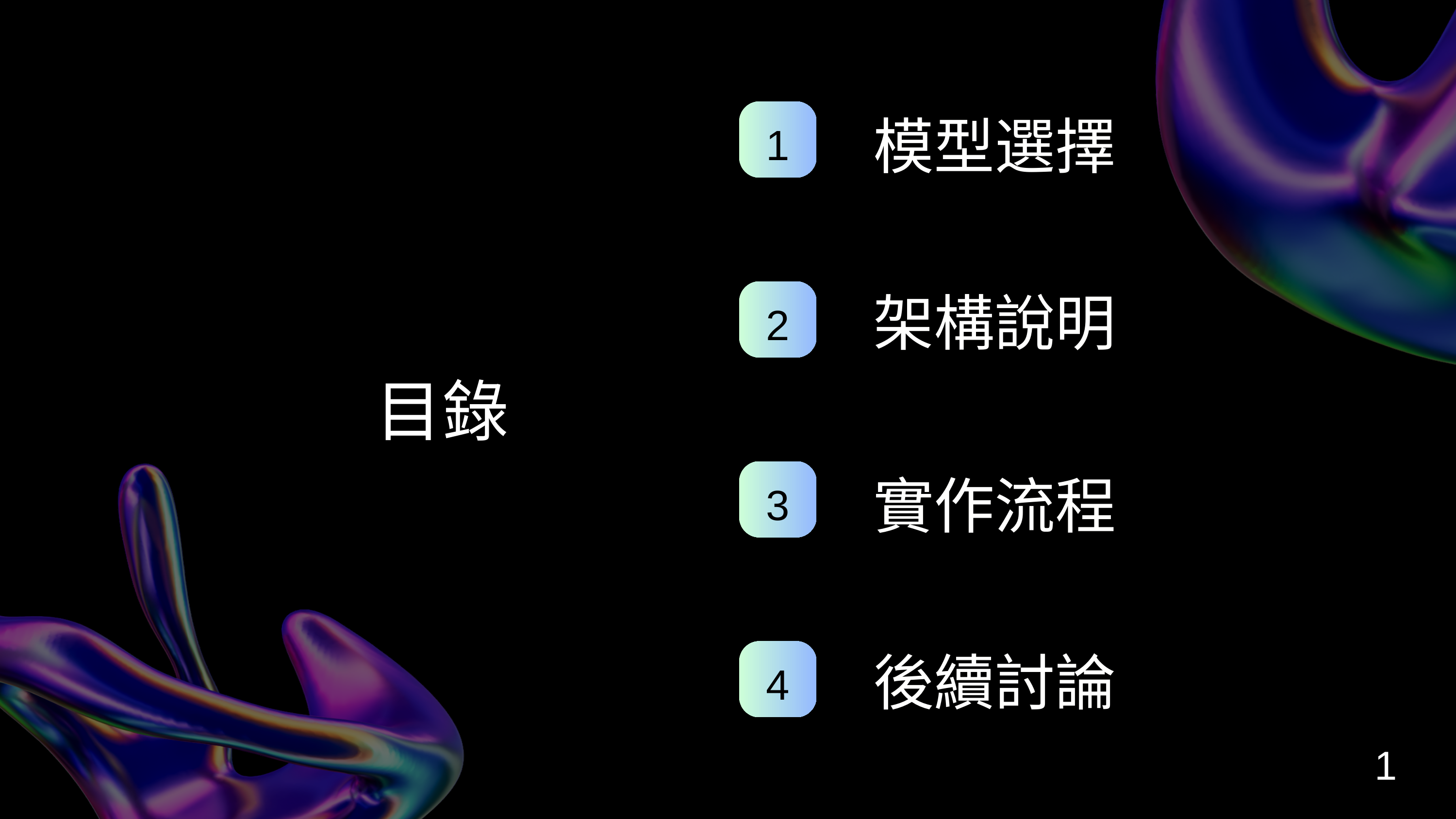

模型選擇

1
架構說明

2
目錄

實作流程

3
後續討論

4
1